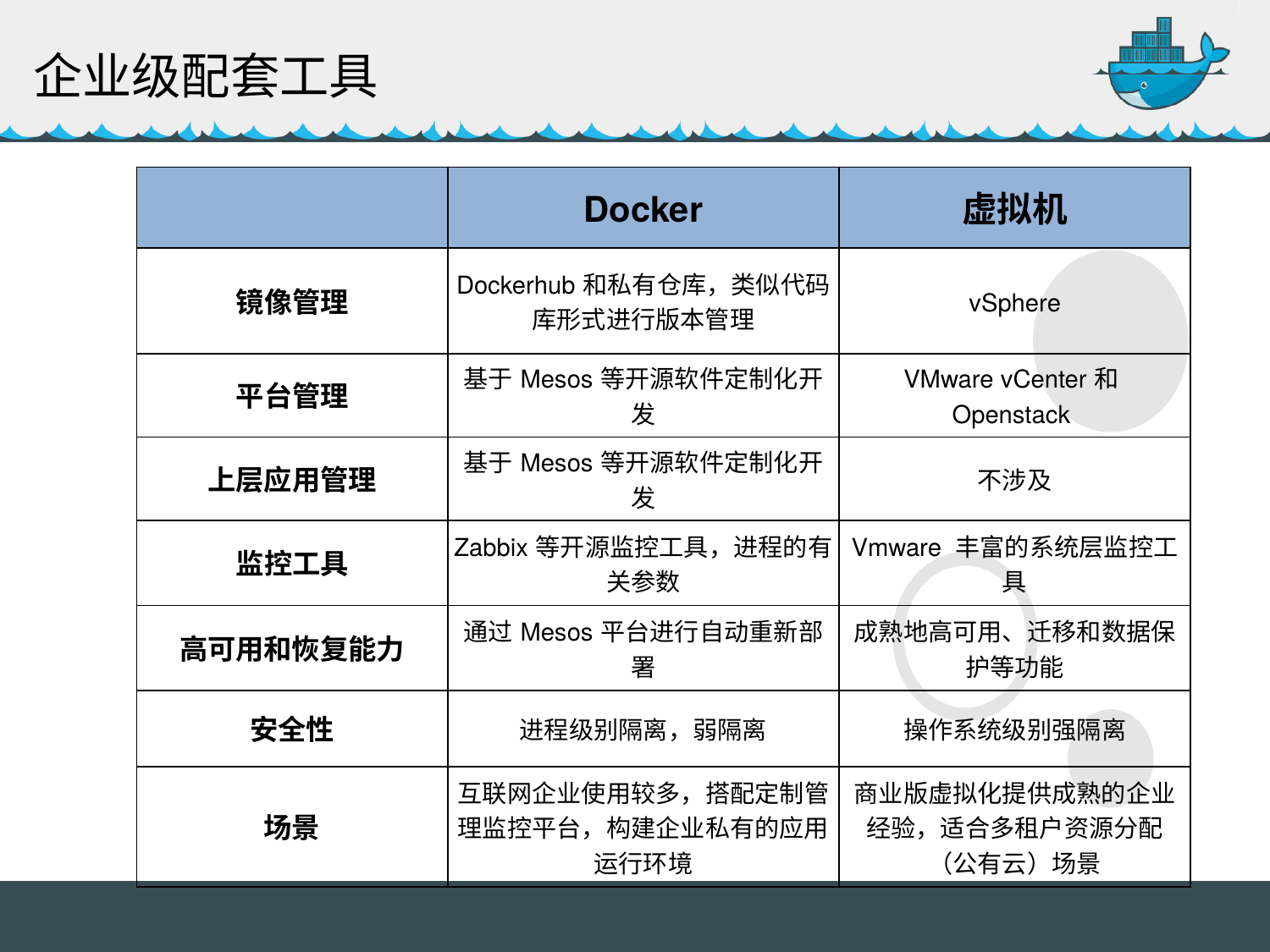

企业级配套工具
|  | Docker | 虚拟机 |
| --- | --- | --- |
| 镜像管理 | Dockerhub和私有仓库，类似代码库形式进行版本管理 | vSphere |
| 平台管理 | 基于Mesos等开源软件定制化开发 | VMware vCenter和Openstack |
| 上层应用管理 | 基于Mesos等开源软件定制化开发 | 不涉及 |
| 监控工具 | Zabbix等开源监控工具，进程的有关参数 | Vmware 丰富的系统层监控工具 |
| 高可用和恢复能力 | 通过Mesos平台进行自动重新部署 | 成熟地高可用、迁移和数据保护等功能 |
| 安全性 | 进程级别隔离，弱隔离 | 操作系统级别强隔离 |
| 场景 | 互联网企业使用较多，搭配定制管理监控平台，构建企业私有的应用运行环境 | 商业版虚拟化提供成熟的企业经验，适合多租户资源分配（公有云）场景 |